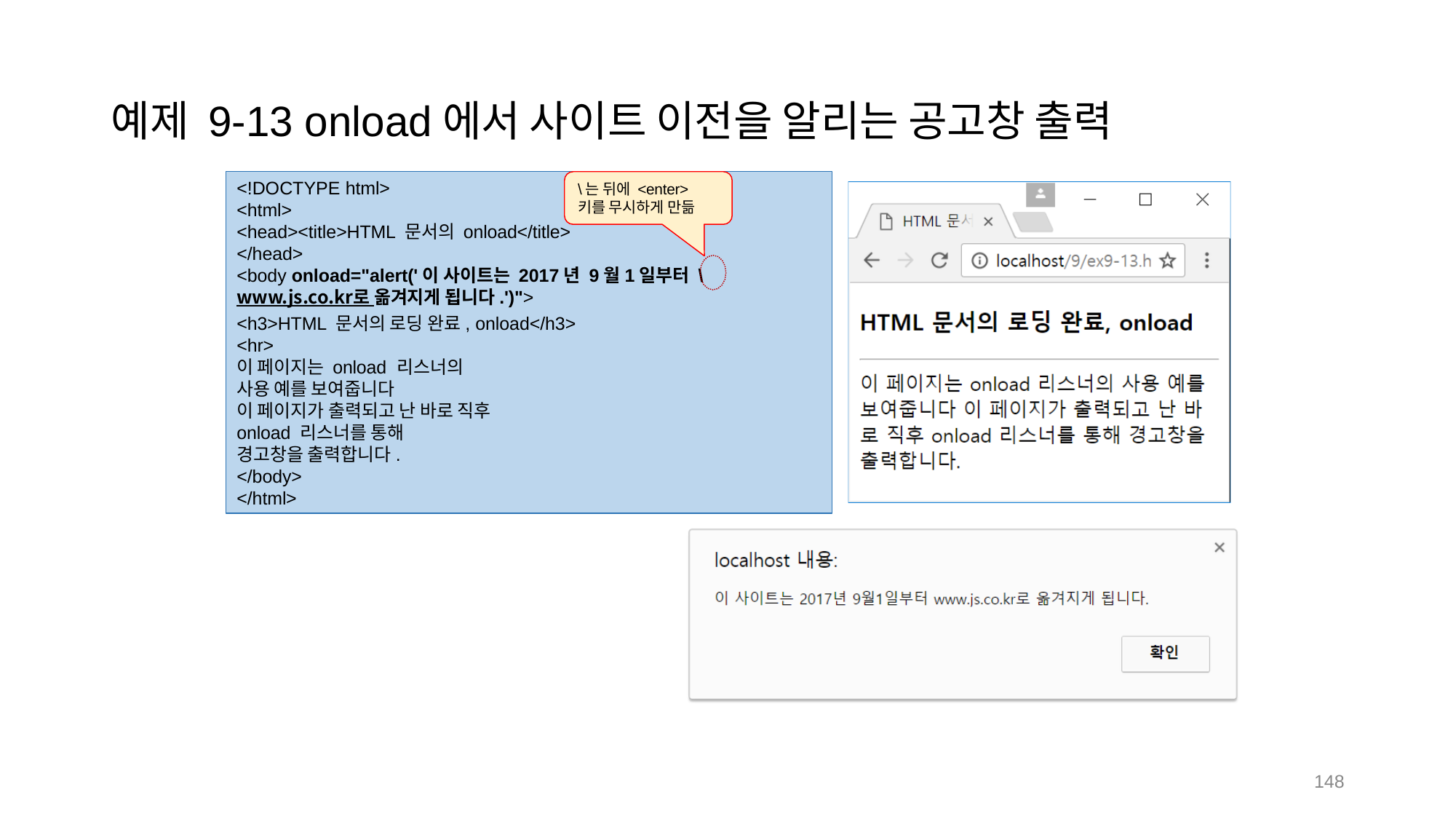

# 예제 9-13 onload에서 사이트 이전을 알리는 공고창 출력

<!DOCTYPE html>
<html>
\는 뒤에 <enter>
키를 무시하게 만듦

<head><title>HTML 문서의 onload</title>
</head>
<body onload="alert('이 사이트는 2017년 9월1일부터 \
www.js.co.kr로 옮겨지게 됩니다.')">
<h3>HTML 문서의 로딩 완료, onload</h3>
<hr>
이 페이지는 onload 리스너의
사용 예를 보여줍니다
이 페이지가 출력되고 난 바로 직후
onload 리스너를 통해  경고창을 출력합니다.
</body>
</html>

148